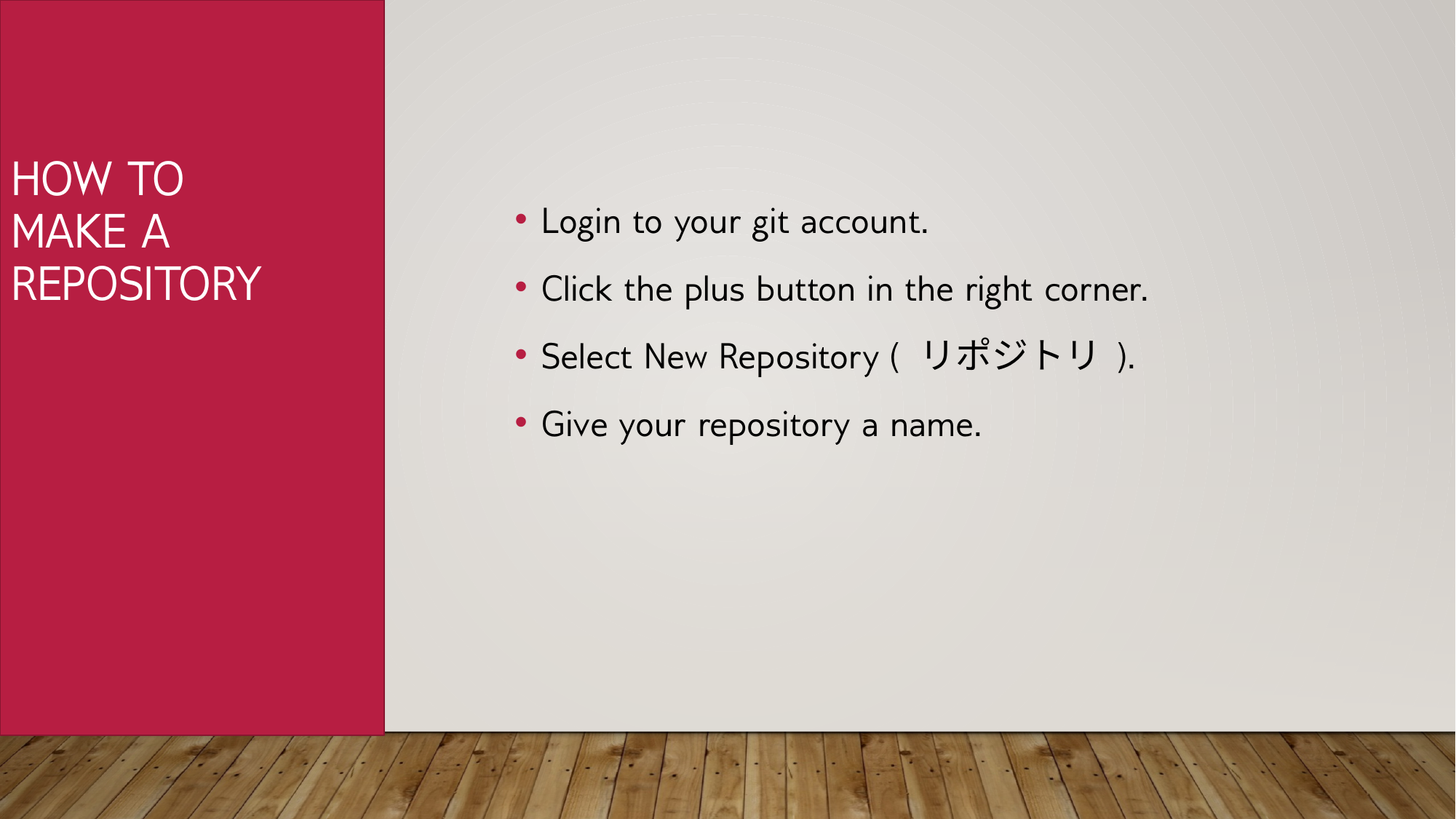

How to make a repository
Login to your git account.
Click the plus button in the right corner.
Select New Repository ( リポジトリ ).
Give your repository a name.